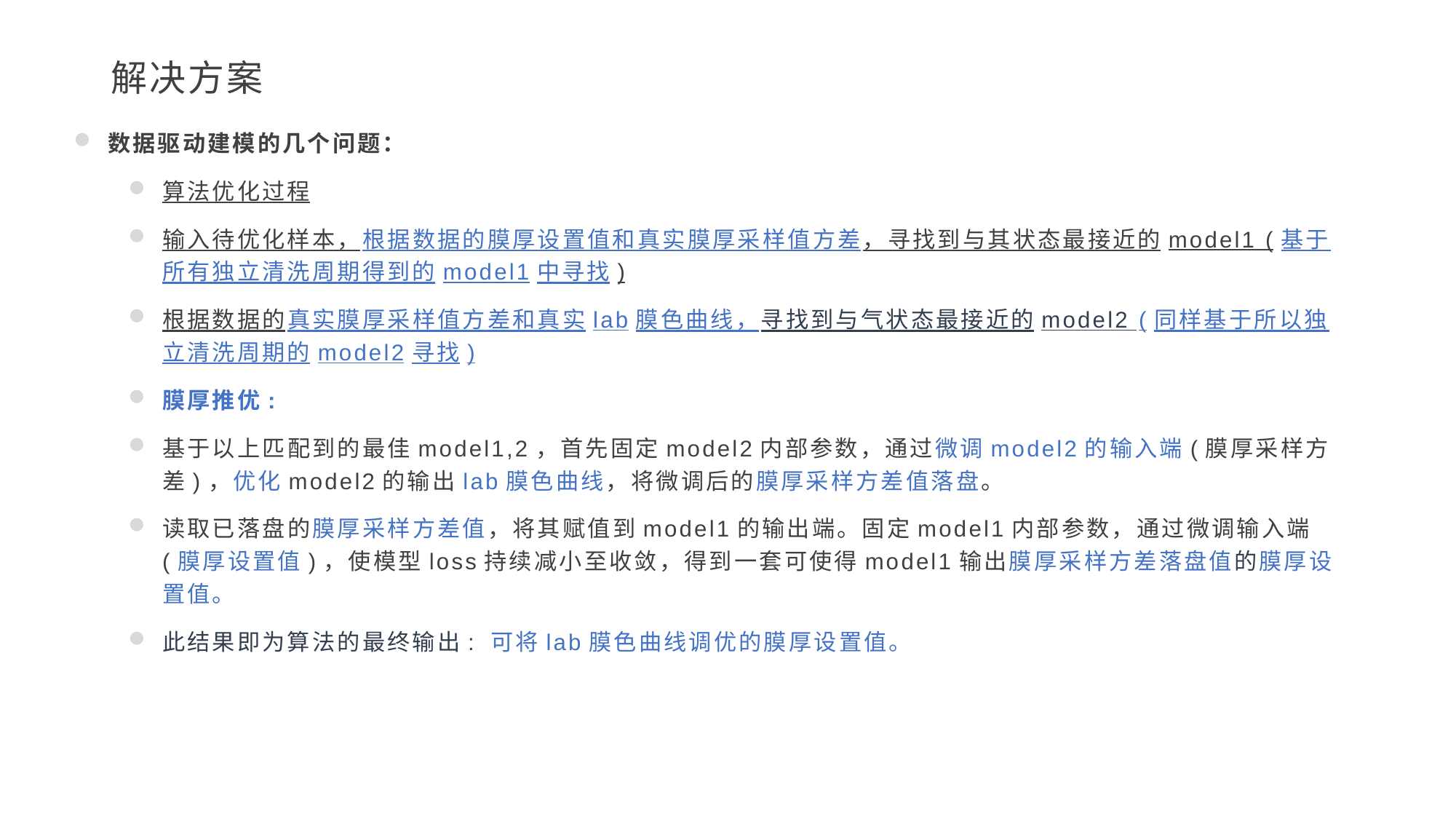

# 解决方案
数据驱动建模的几个问题：
算法优化过程
输入待优化样本，根据数据的膜厚设置值和真实膜厚采样值方差，寻找到与其状态最接近的model1 (基于所有独立清洗周期得到的model1中寻找)
根据数据的真实膜厚采样值方差和真实lab膜色曲线，寻找到与气状态最接近的model2 (同样基于所以独立清洗周期的model2寻找)
膜厚推优:
基于以上匹配到的最佳model1,2，首先固定model2内部参数，通过微调model2的输入端(膜厚采样方差)，优化model2的输出lab膜色曲线，将微调后的膜厚采样方差值落盘。
读取已落盘的膜厚采样方差值，将其赋值到model1的输出端。固定model1内部参数，通过微调输入端(膜厚设置值)，使模型loss持续减小至收敛，得到一套可使得model1输出膜厚采样方差落盘值的膜厚设置值。
此结果即为算法的最终输出: 可将lab膜色曲线调优的膜厚设置值。